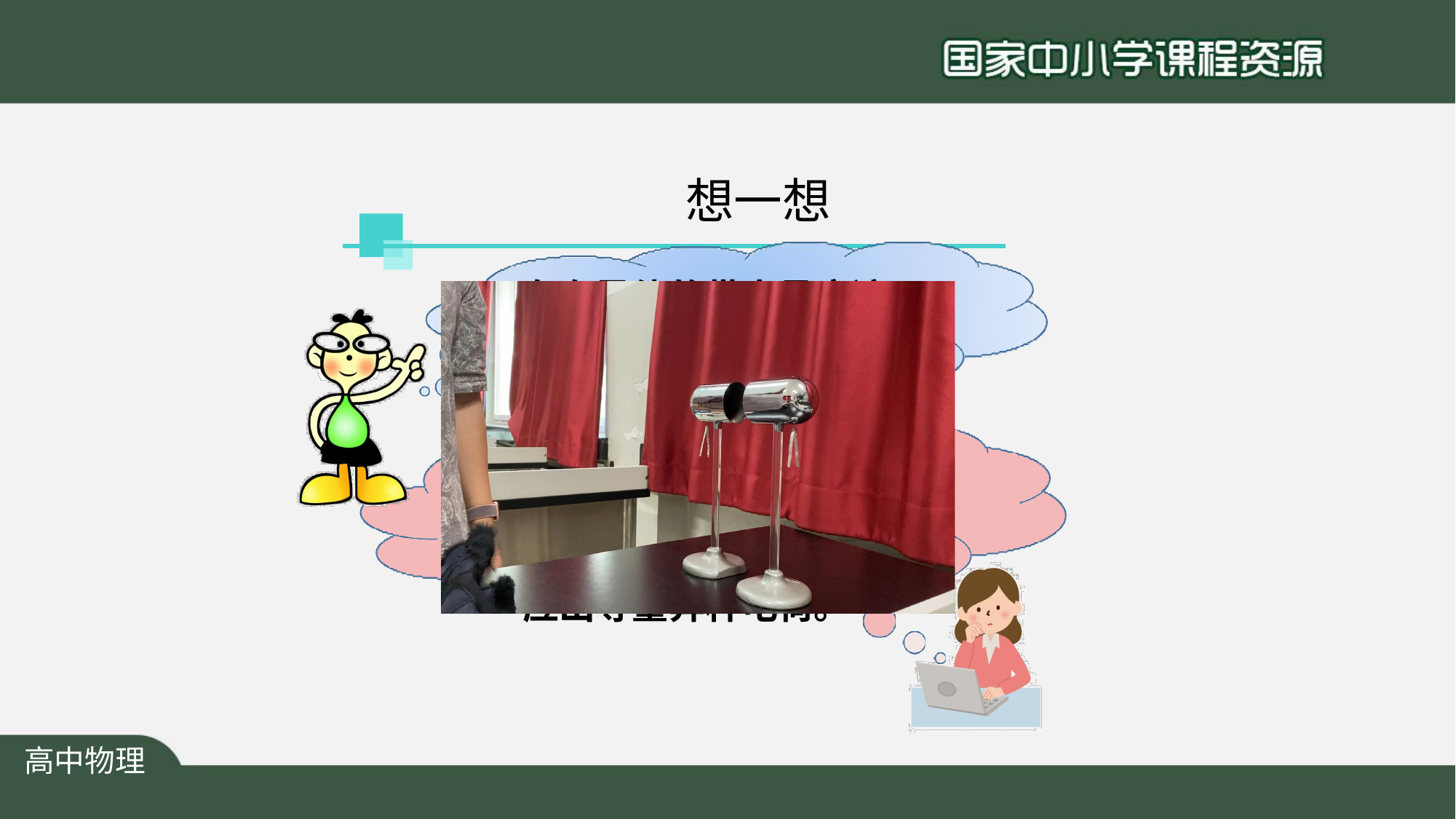

想一想

左右导体的带电量应该 有什么关系？

导体原来不带电，自由电子 重新分布后，一端失电子， 一端得电子，左右两端应该 感应出等量异种电荷。

高中物理